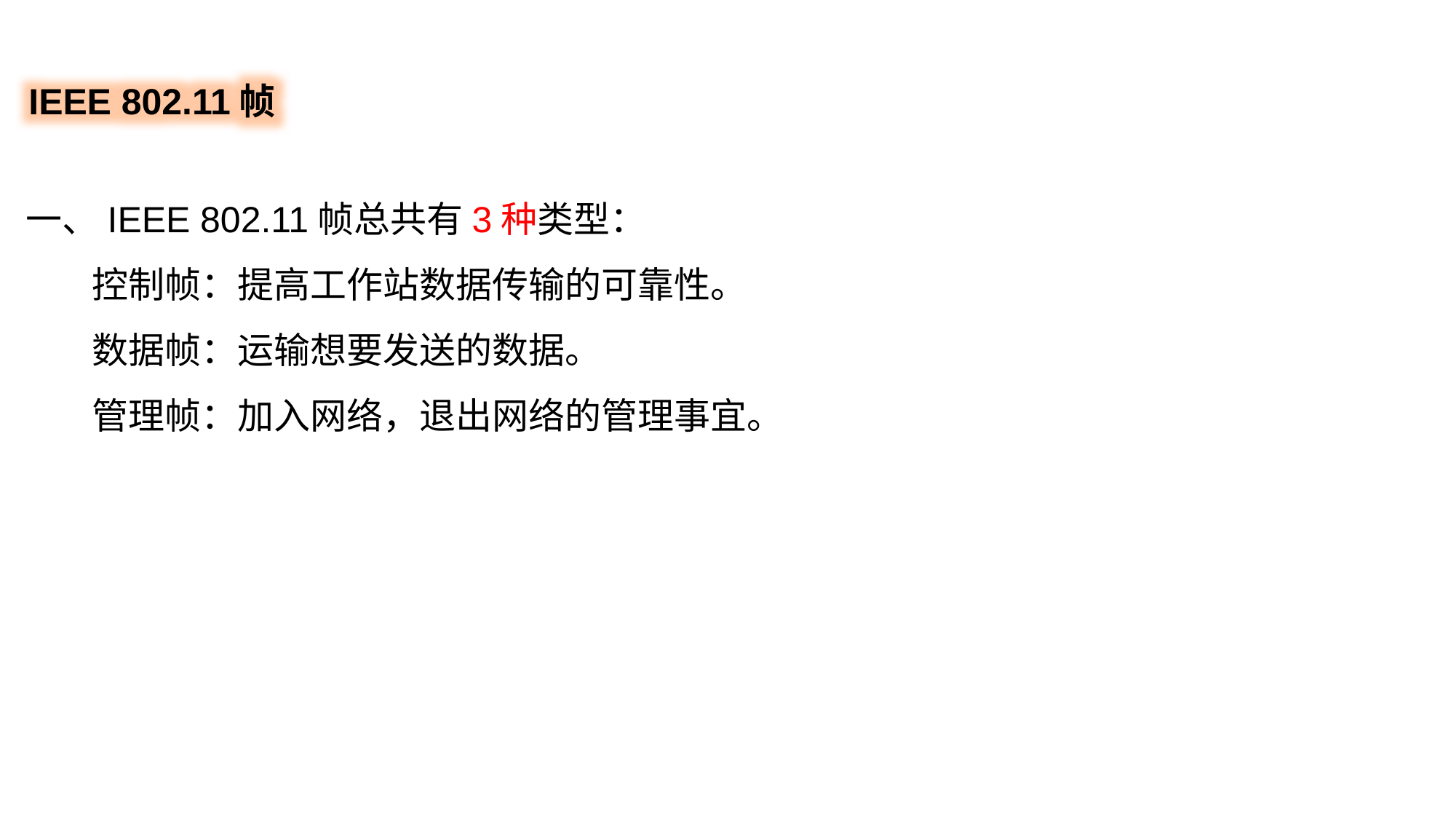

IEEE 802.11帧
一、IEEE 802.11帧总共有3种类型：
       控制帧：提高工作站数据传输的可靠性。
       数据帧：运输想要发送的数据。
       管理帧：加入网络，退出网络的管理事宜。